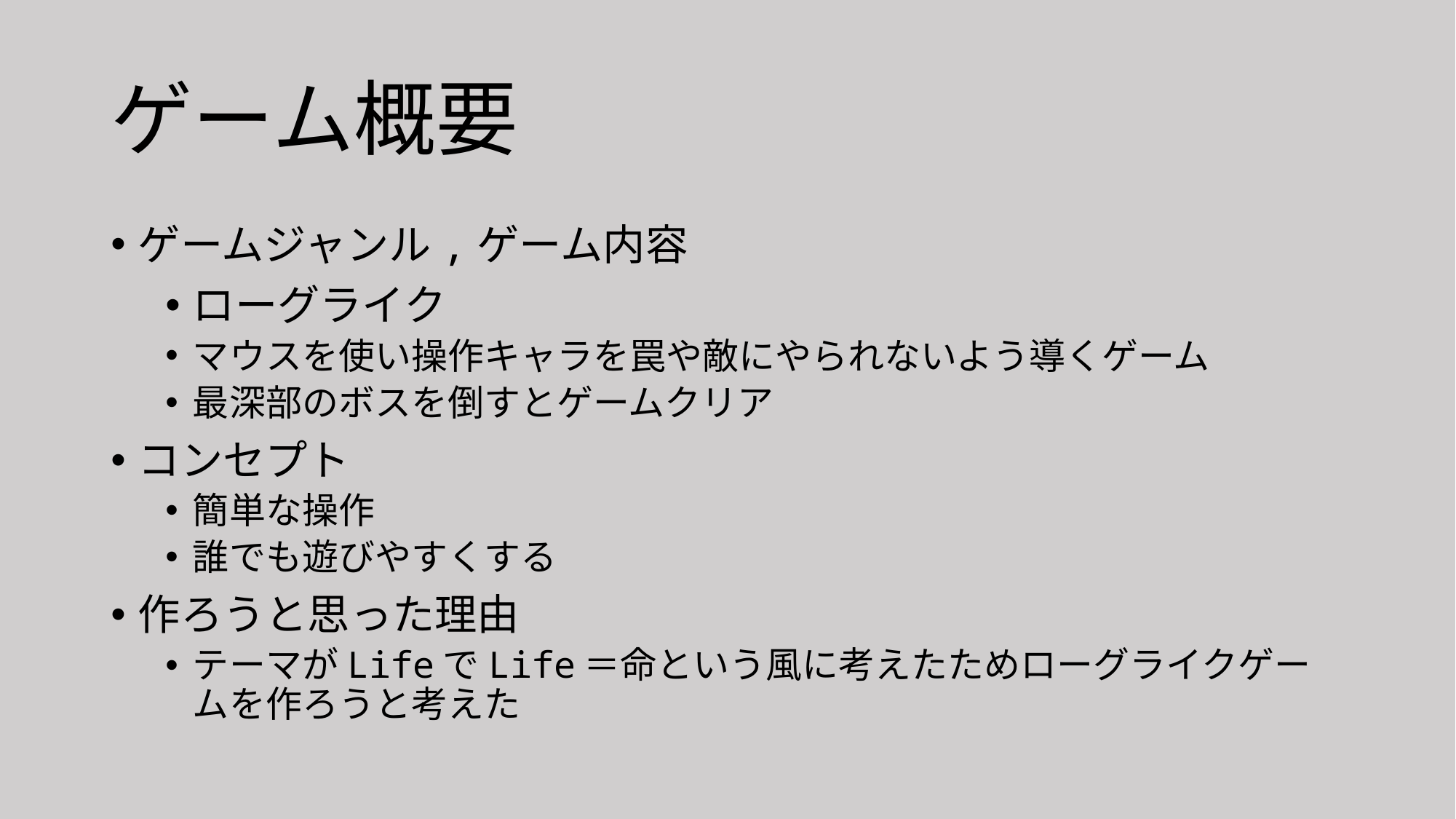

# ゲーム概要
ゲームジャンル,ゲーム内容
ローグライク
マウスを使い操作キャラを罠や敵にやられないよう導くゲーム
最深部のボスを倒すとゲームクリア
コンセプト
簡単な操作
誰でも遊びやすくする
作ろうと思った理由
テーマがLifeでLife＝命という風に考えたためローグライクゲームを作ろうと考えた